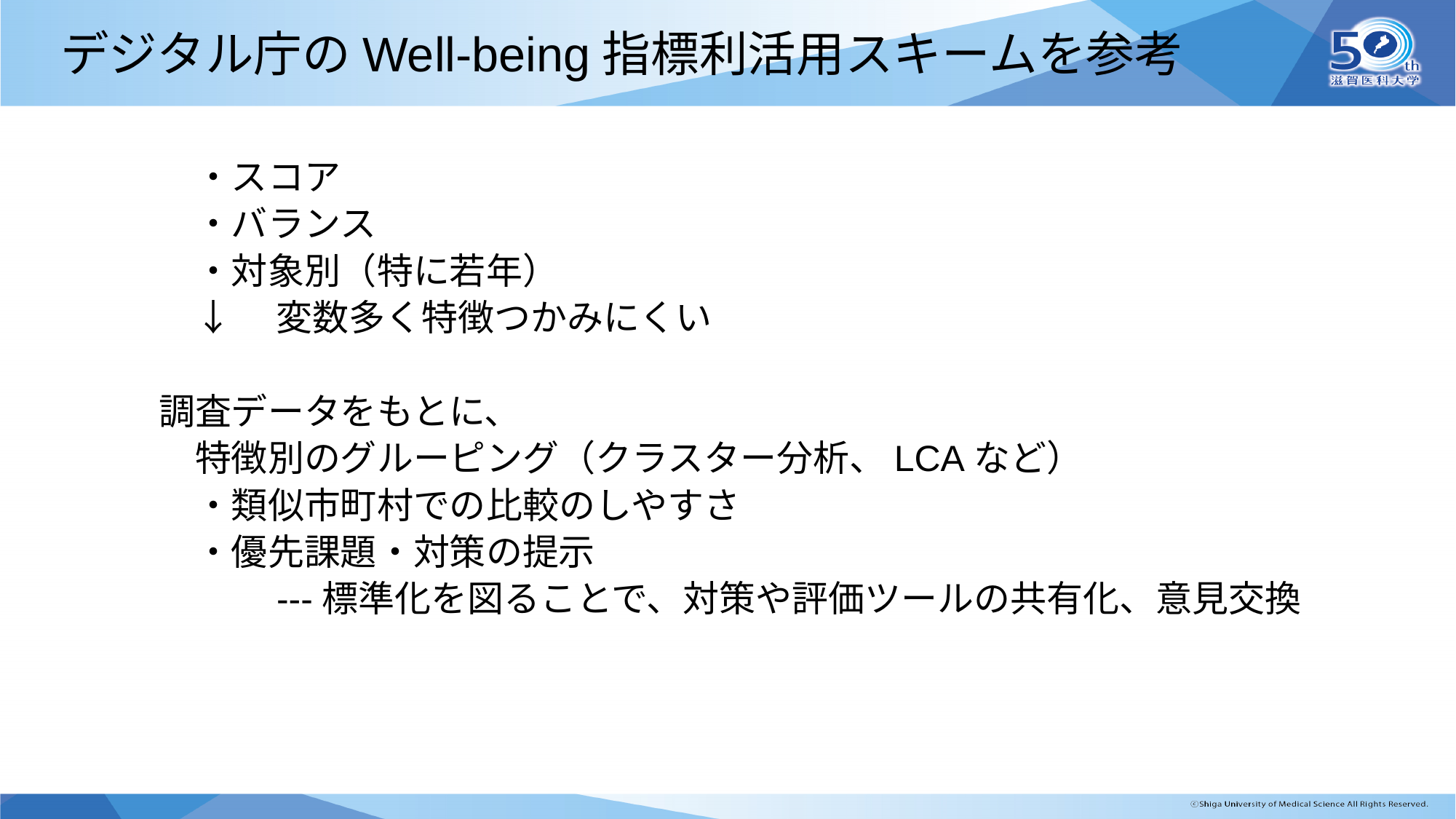

# デジタル庁のWell-being指標利活用スキームを参考
　・スコア
　・バランス
　・対象別（特に若年）
　↓　 変数多く特徴つかみにくい

調査データをもとに、
　特徴別のグルーピング（クラスター分析、LCAなど）
　・類似市町村での比較のしやすさ
　・優先課題・対策の提示
　　　---標準化を図ることで、対策や評価ツールの共有化、意見交換